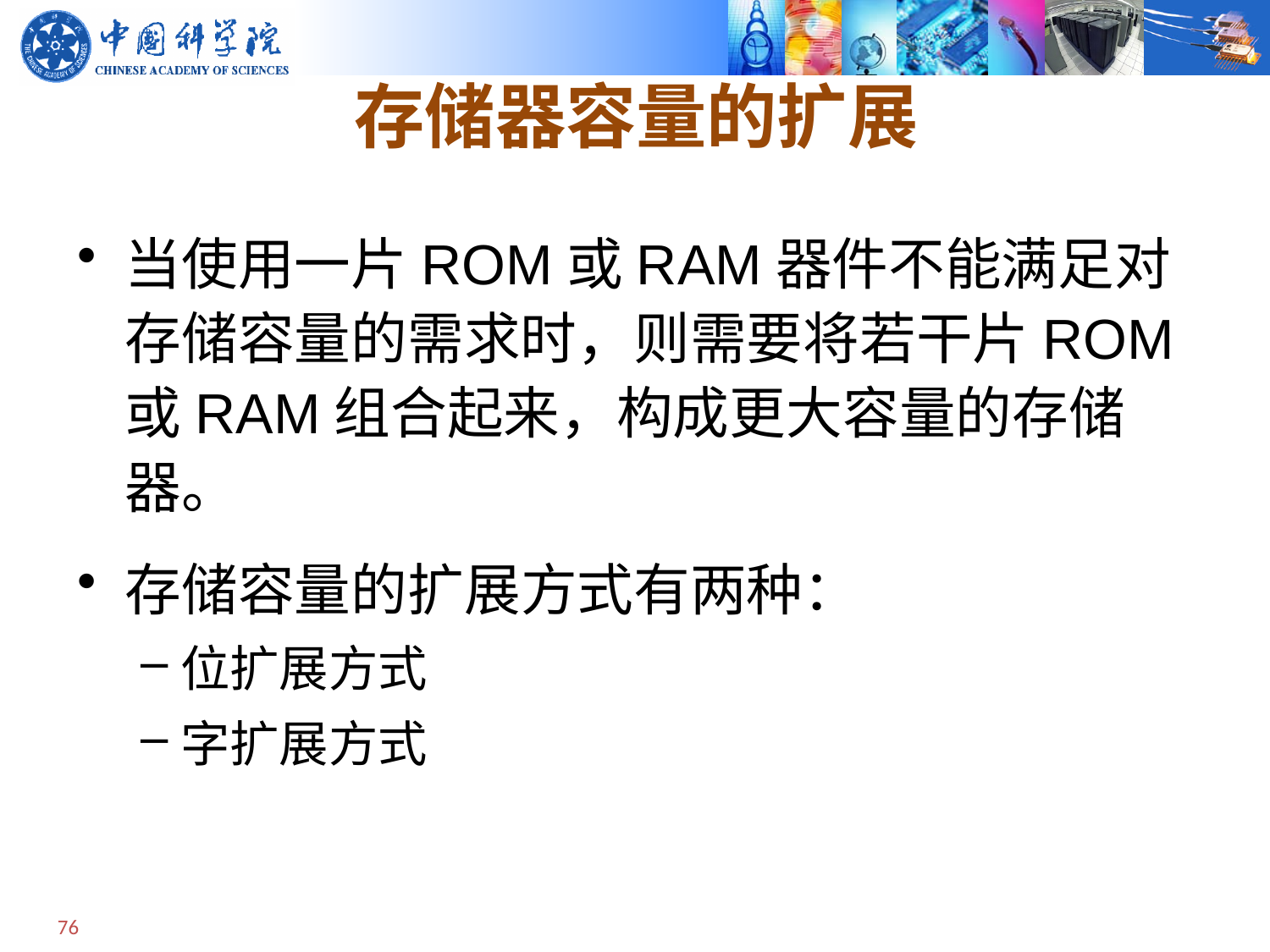

# 存储器容量的扩展

当使用一片ROM或RAM器件不能满足对存储容量的需求时，则需要将若干片ROM或RAM组合起来，构成更大容量的存储器。
存储容量的扩展方式有两种：
位扩展方式
字扩展方式